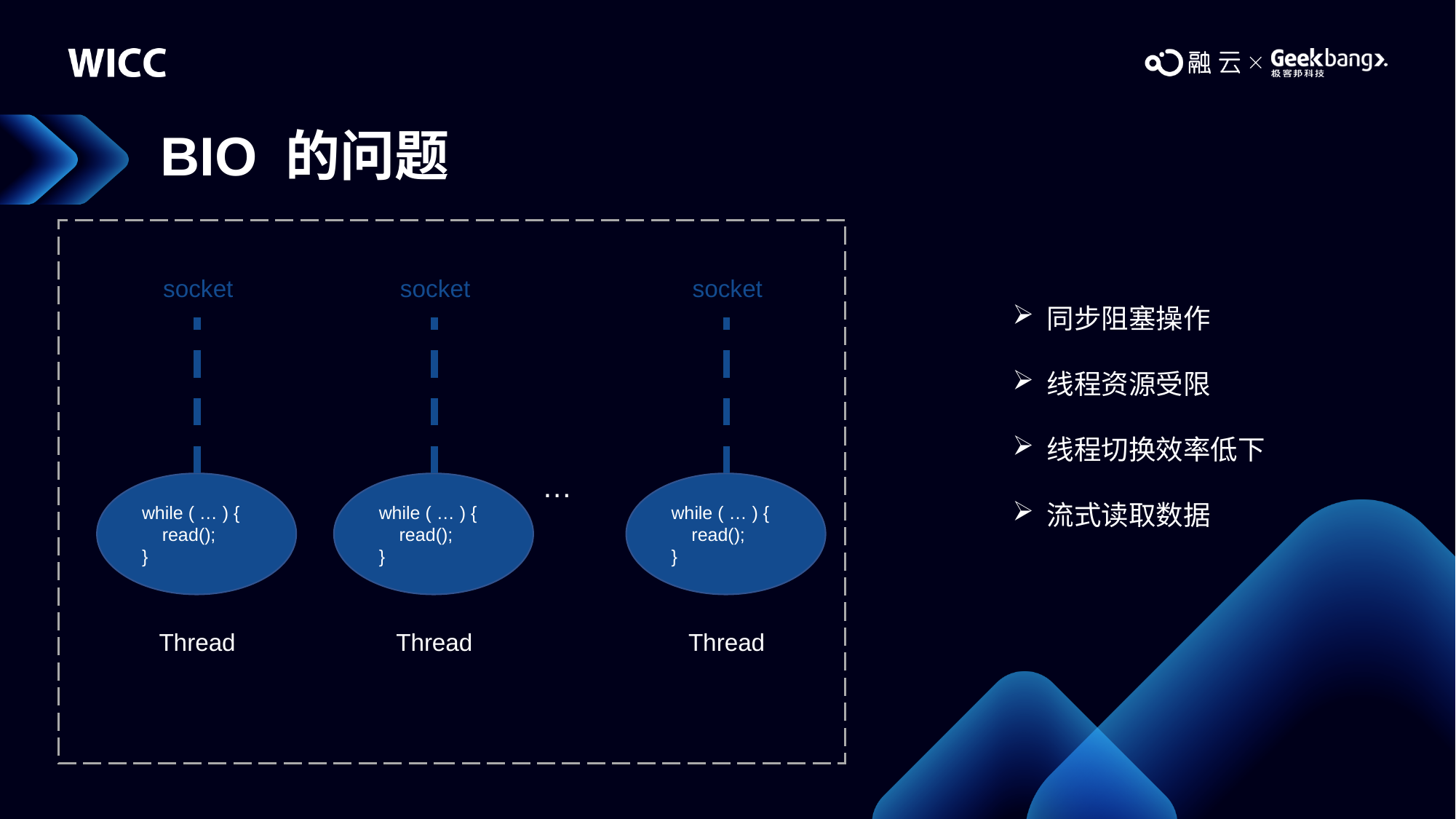

# BIO 的问题

socket
socket
socket
同步阻塞操作

线程资源受限

线程切换效率低下

流式读取数据

…
 while ( … ) {
     read();
 }
 while ( … ) {
     read();
 }
 while ( … ) {
     read();
 }
Thread
Thread
Thread